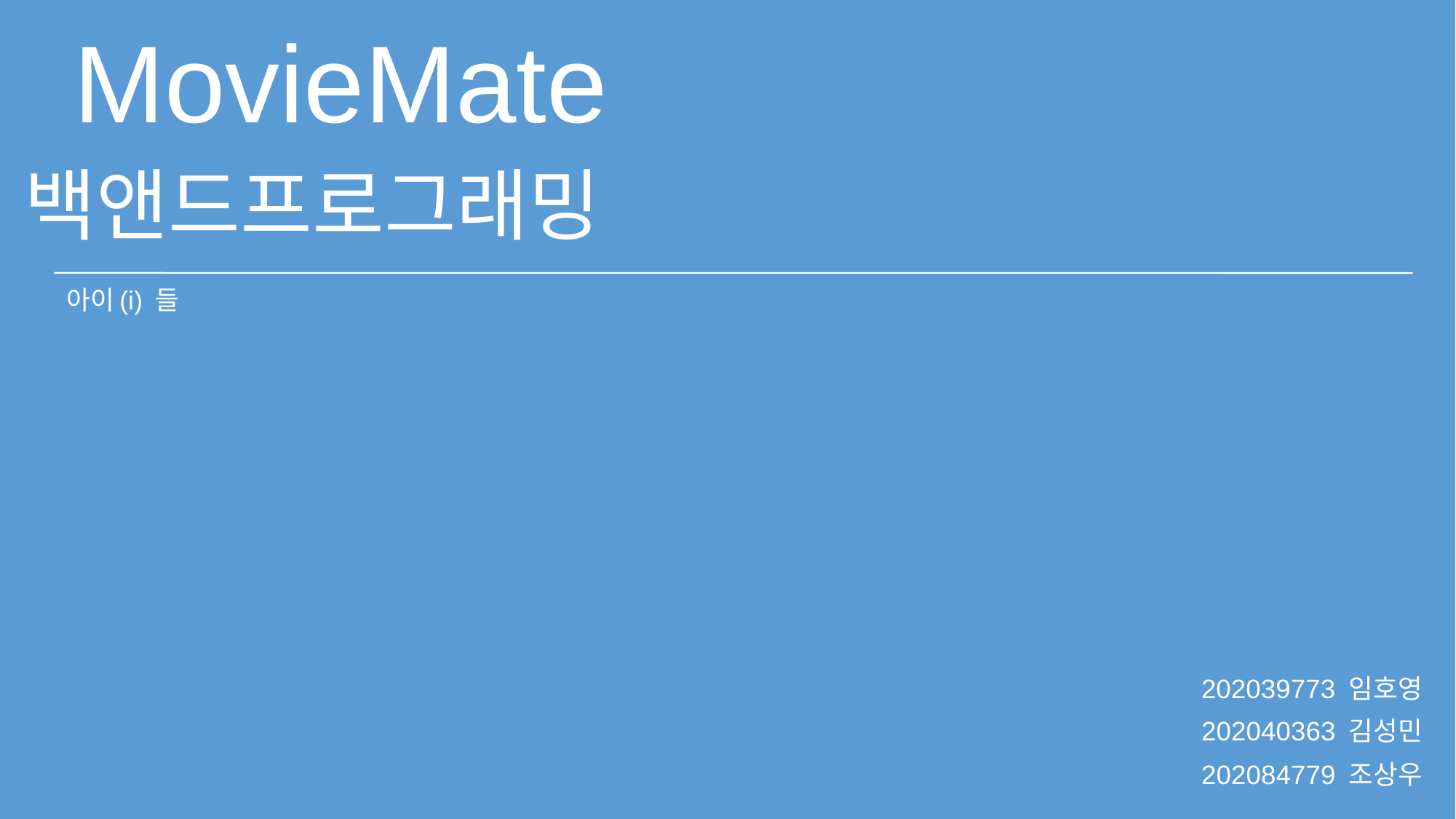

MovieMate
백앤드프로그래밍
아이(i) 들

202039773 임호영
202040363 김성민
202084779 조상우